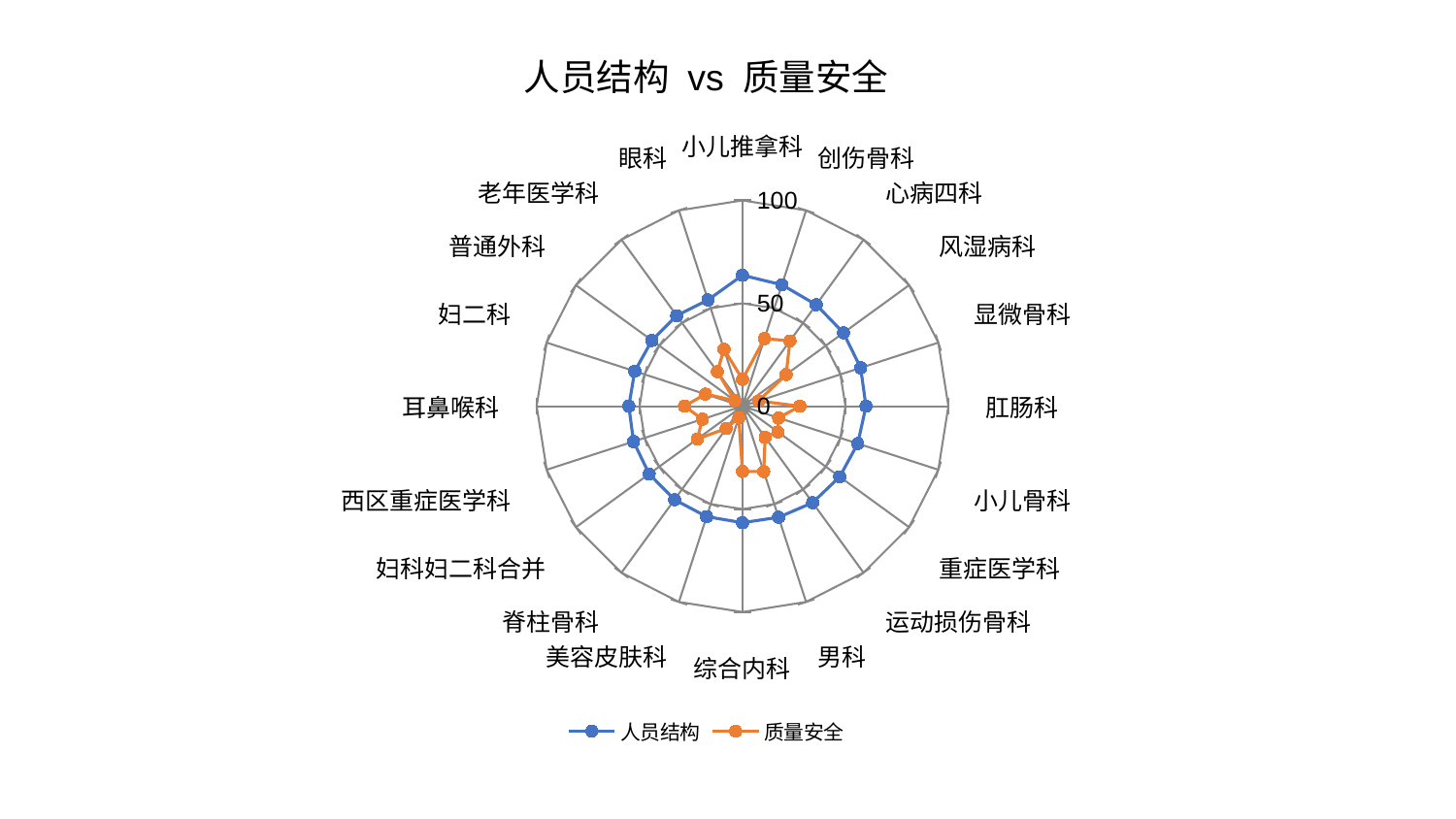

### Chart: 人员结构 vs 质量安全

| Category | 人员结构 | 质量安全 |
|---|---|---|
| 小儿推拿科 | 63.63572737897196 | 13.049221362883113 |
| 创伤骨科 | 62.00498386943001 | 34.51754472604117 |
| 心病四科 | 60.928914582694624 | 39.245720249928695 |
| 风湿病科 | 60.62605525735667 | 26.19025512998196 |
| 显微骨科 | 60.33600592442637 | 8.21564193797686 |
| 肛肠科 | 59.967325807460156 | 27.85727627319409 |
| 小儿骨科 | 58.877600821147254 | 18.451064881795435 |
| 重症医学科 | 58.35768760773981 | 21.245074280305015 |
| 运动损伤骨科 | 57.9542190531595 | 18.71582887966112 |
| 男科 | 56.760091307730185 | 33.39077904057369 |
| 综合内科 | 56.606668909639545 | 31.714042912695607 |
| 美容皮肤科 | 56.41893159721071 | 5.866792789694022 |
| 脊柱骨科 | 56.167012532115805 | 13.409483368493047 |
| 妇科妇二科合并 | 56.05988153488441 | 27.15127131734335 |
| 西区重症医学科 | 55.6625840503063 | 20.517501083301457 |
| 耳鼻喉科 | 55.2158450680807 | 28.178576892155228 |
| 妇二科 | 55.034521368359165 | 18.963598857491014 |
| 普通外科 | 54.38468990036319 | 4.640787194268699 |
| 老年医学科 | 54.38178232989339 | 20.775422781487833 |
| 眼科 | 54.29735164860076 | 29.076099163904882 |
44